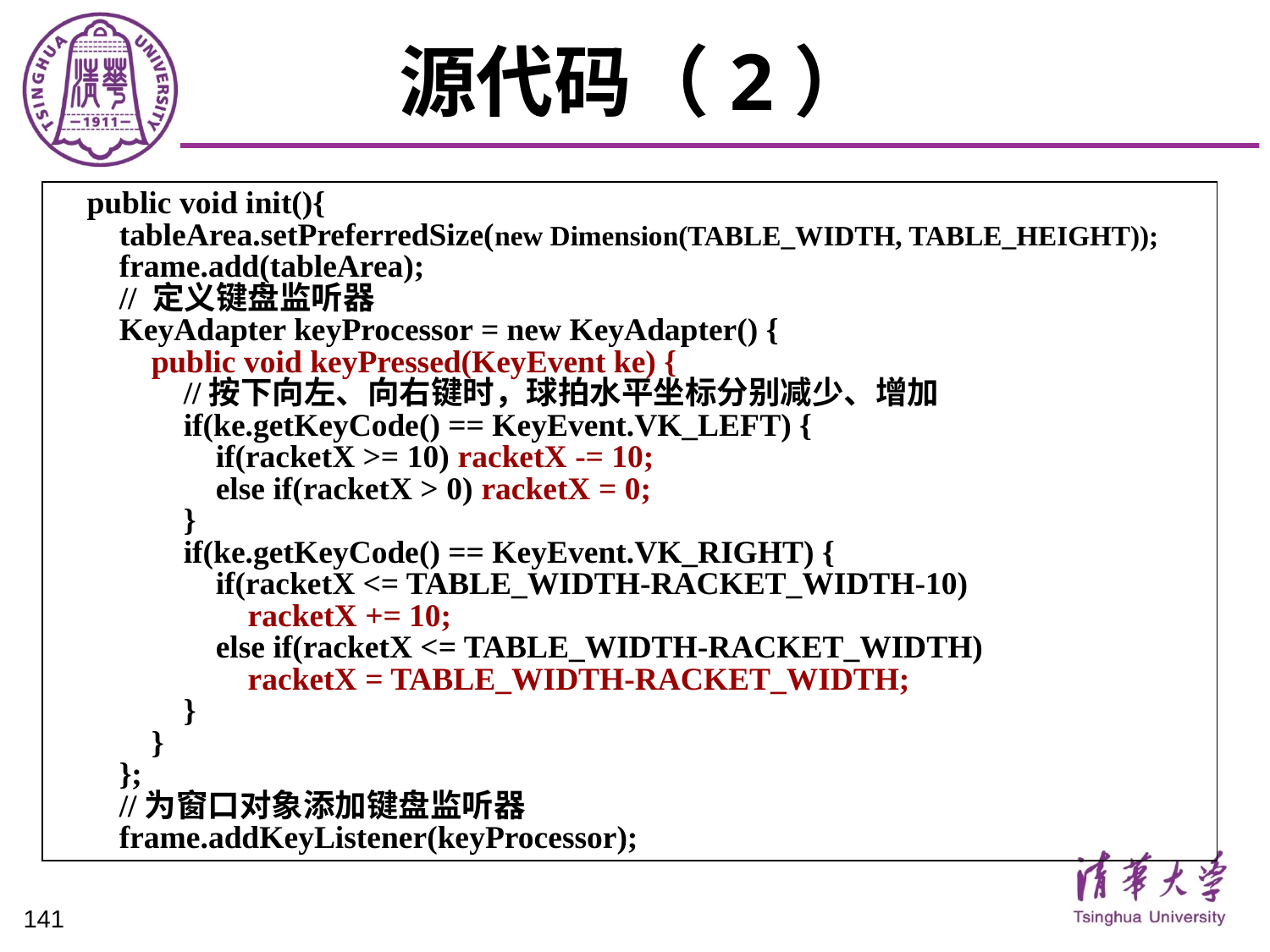

# 源代码（2）
    public void init(){
        tableArea.setPreferredSize(new Dimension(TABLE_WIDTH, TABLE_HEIGHT));
        frame.add(tableArea);
        // 定义键盘监听器
        KeyAdapter keyProcessor = new KeyAdapter() {
            public void keyPressed(KeyEvent ke) {
                //按下向左、向右键时，球拍水平坐标分别减少、增加
                if(ke.getKeyCode() == KeyEvent.VK_LEFT) {
                    if(racketX >= 10) racketX -= 10;
                    else if(racketX > 0) racketX = 0;
                }
                if(ke.getKeyCode() == KeyEvent.VK_RIGHT) {
                    if(racketX <= TABLE_WIDTH-RACKET_WIDTH-10)
                        racketX += 10;
                    else if(racketX <= TABLE_WIDTH-RACKET_WIDTH)
                        racketX = TABLE_WIDTH-RACKET_WIDTH;
                }
            }
        };
        //为窗口对象添加键盘监听器
        frame.addKeyListener(keyProcessor);
141